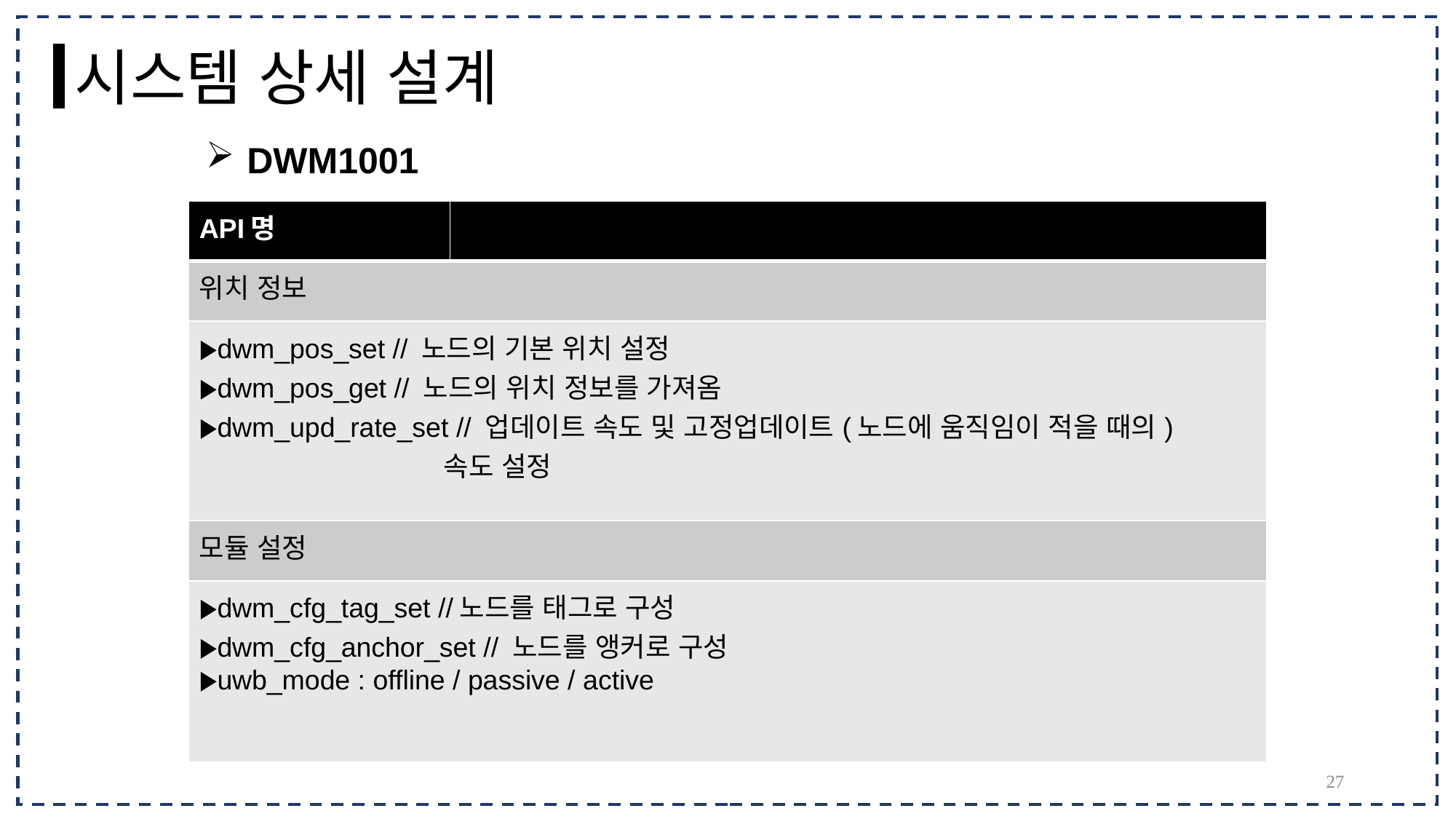

시스템 상세 설계

DWM1001
| API명 |  |
| --- | --- |
| 위치 정보 |  |
| ▶dwm\_pos\_set // 노드의 기본 위치 설정 ▶dwm\_pos\_get // 노드의 위치 정보를 가져옴 ▶dwm\_upd\_rate\_set // 업데이트 속도 및 고정업데이트(노드에 움직임이 적을 때의) 속도 설정 |  |
| 모듈 설정 |  |
| ▶dwm\_cfg\_tag\_set //노드를 태그로 구성 ▶dwm\_cfg\_anchor\_set // 노드를 앵커로 구성 ▶uwb\_mode : offline / passive / active |  |
27